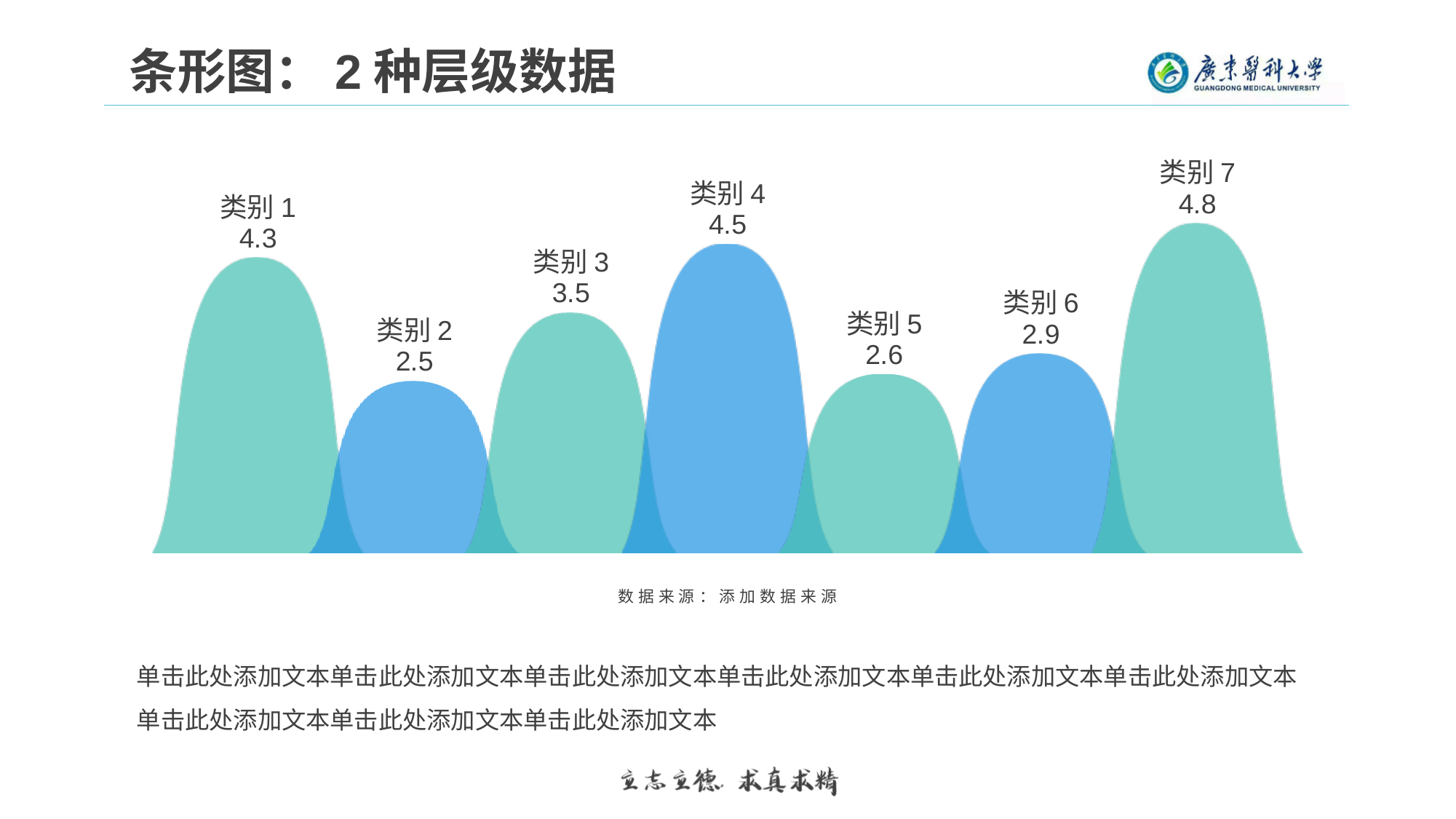

条形图：2种层级数据

### Chart

| Category | 类别1 | 类别2 | 类别3 | 类别4 | 类别5 | 类别6 | 类别7 |
|---|---|---|---|---|---|---|---|
| 系列 1 | 4.3 | 2.5 | 3.5 | 4.5 | 2.6 | 2.9 | 4.8 |
数据来源：添加数据来源
单击此处添加文本单击此处添加文本单击此处添加文本单击此处添加文本单击此处添加文本单击此处添加文本单击此处添加文本单击此处添加文本单击此处添加文本